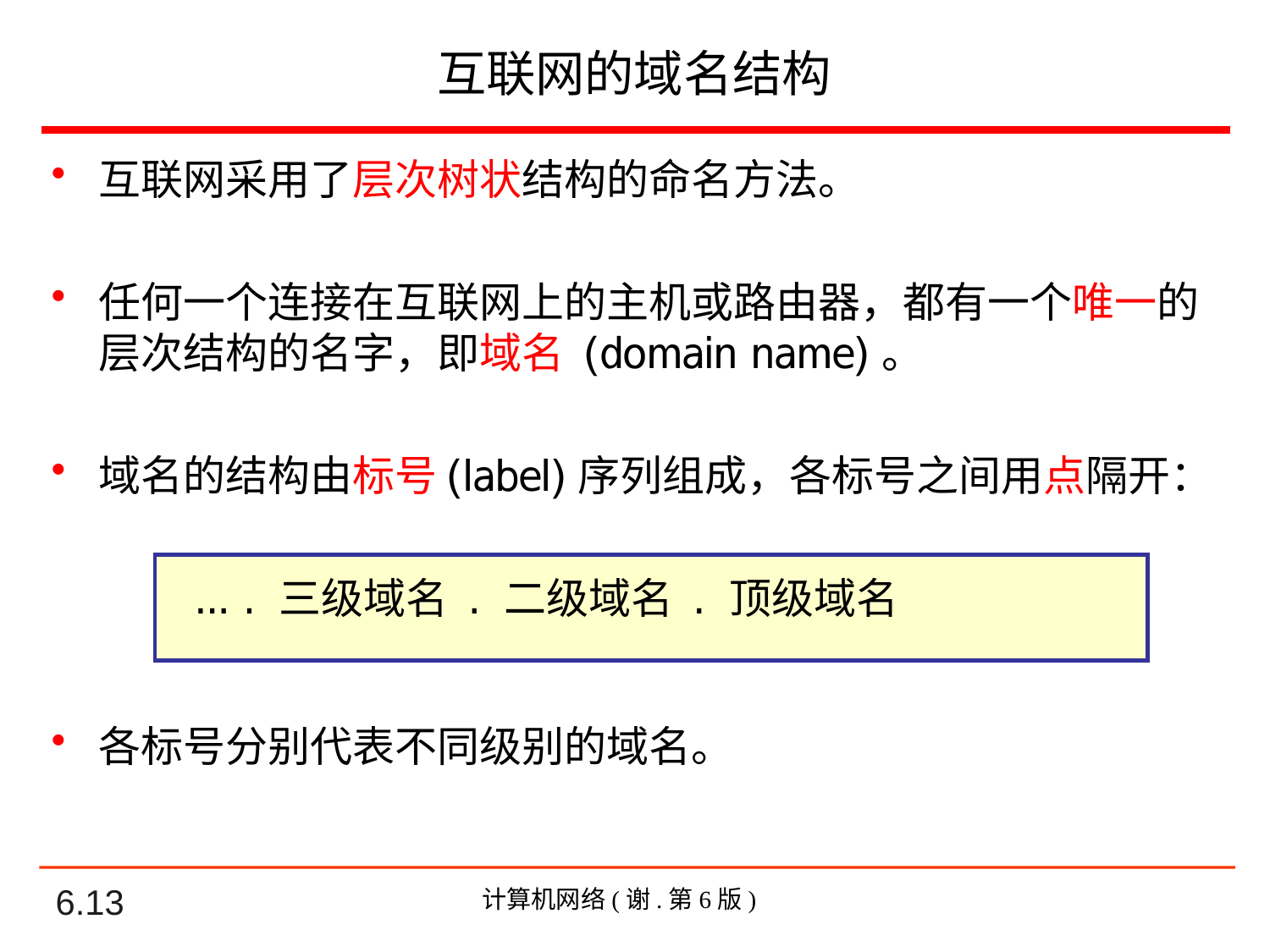

# 互联网的域名结构
互联网采用了层次树状结构的命名方法。

任何一个连接在互联网上的主机或路由器，都有一个唯一的层次结构的名字，即域名 (domain name)。

域名的结构由标号(label)序列组成，各标号之间用点隔开：

           … . 三级域名 . 二级域名 . 顶级域名

各标号分别代表不同级别的域名。